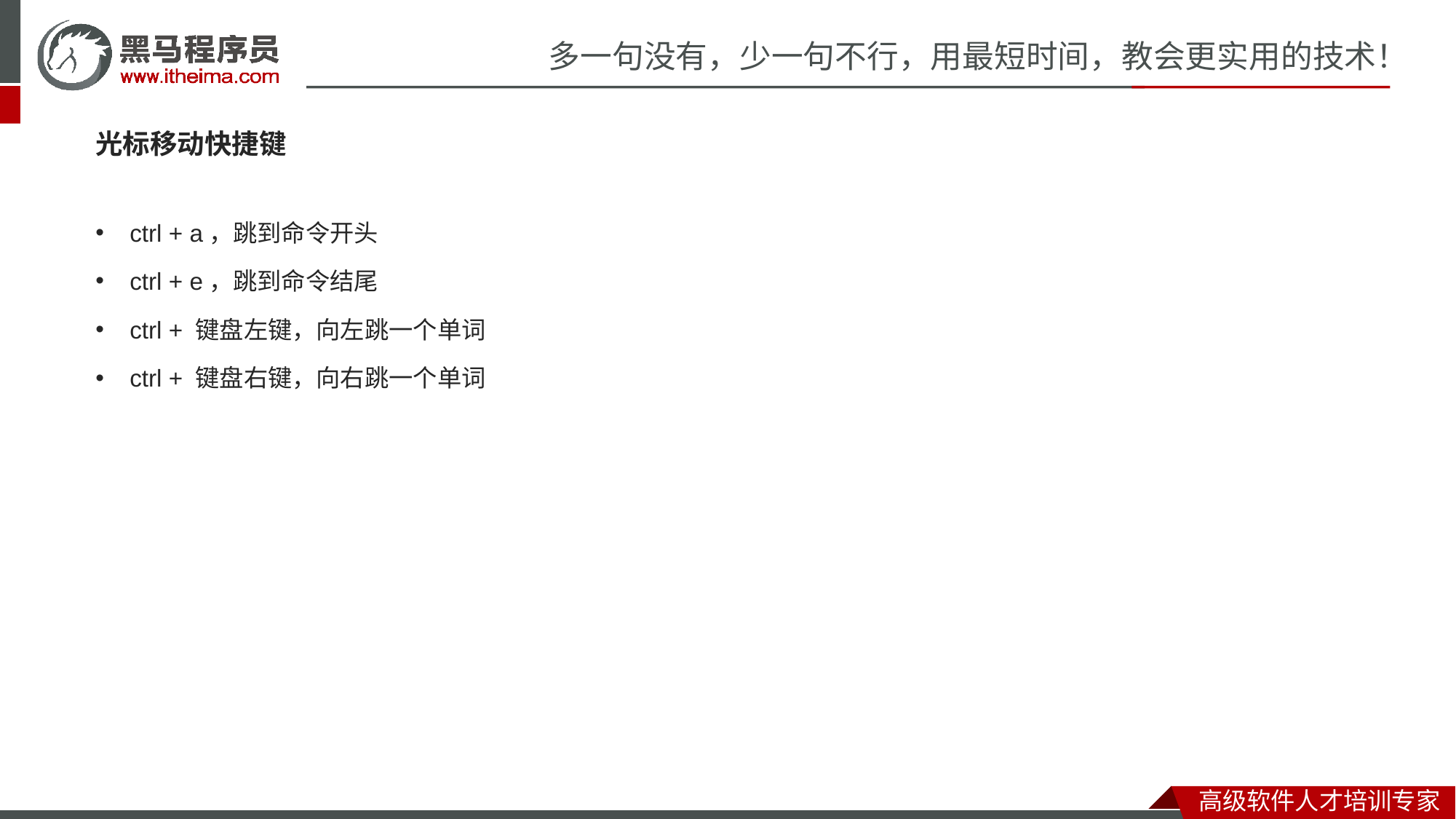

光标移动快捷键
ctrl + a，跳到命令开头
ctrl + e，跳到命令结尾
ctrl + 键盘左键，向左跳一个单词
ctrl + 键盘右键，向右跳一个单词